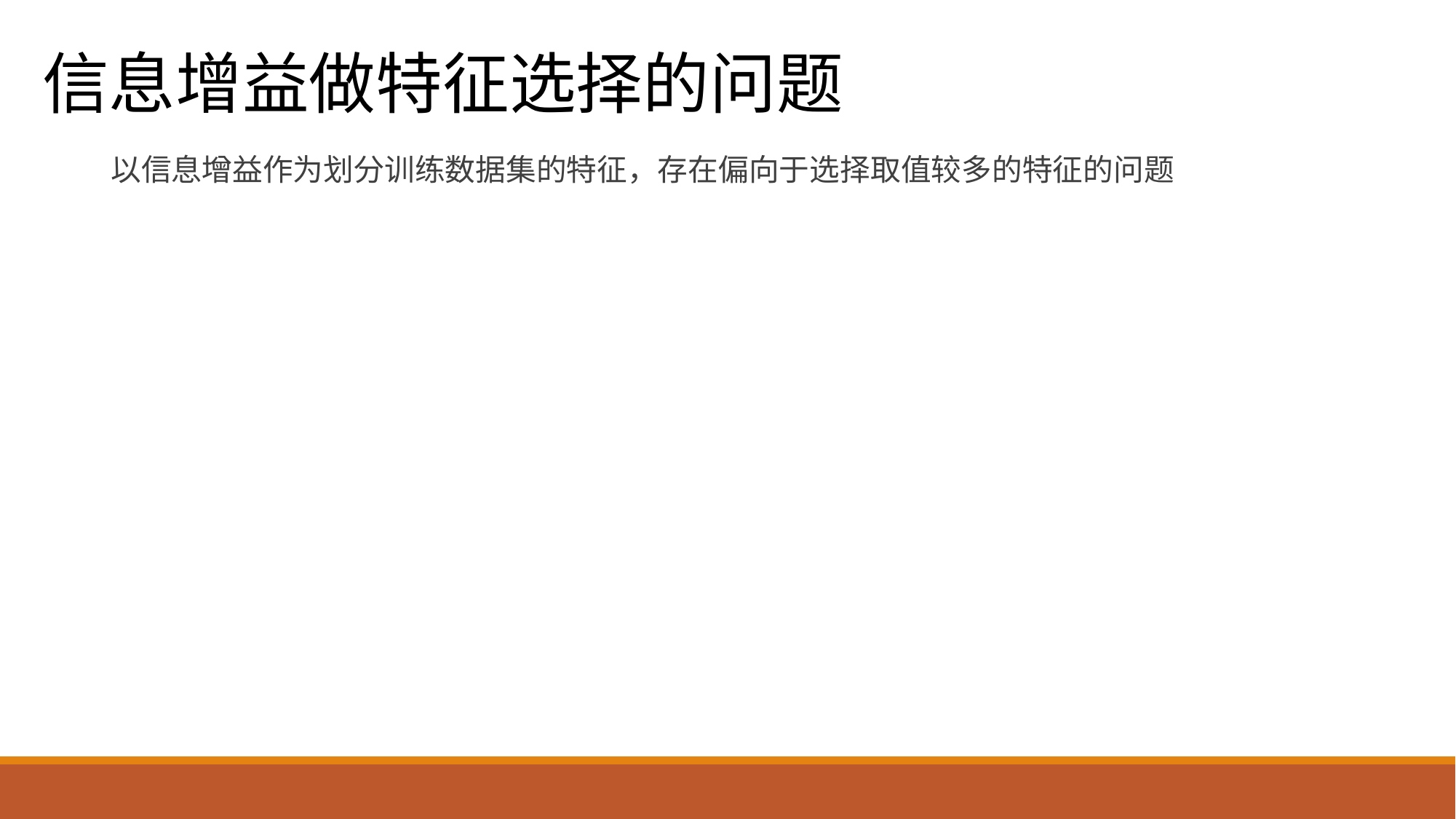

信息增益做特征选择的问题
以信息增益作为划分训练数据集的特征，存在偏向于选择取值较多的特征的问题